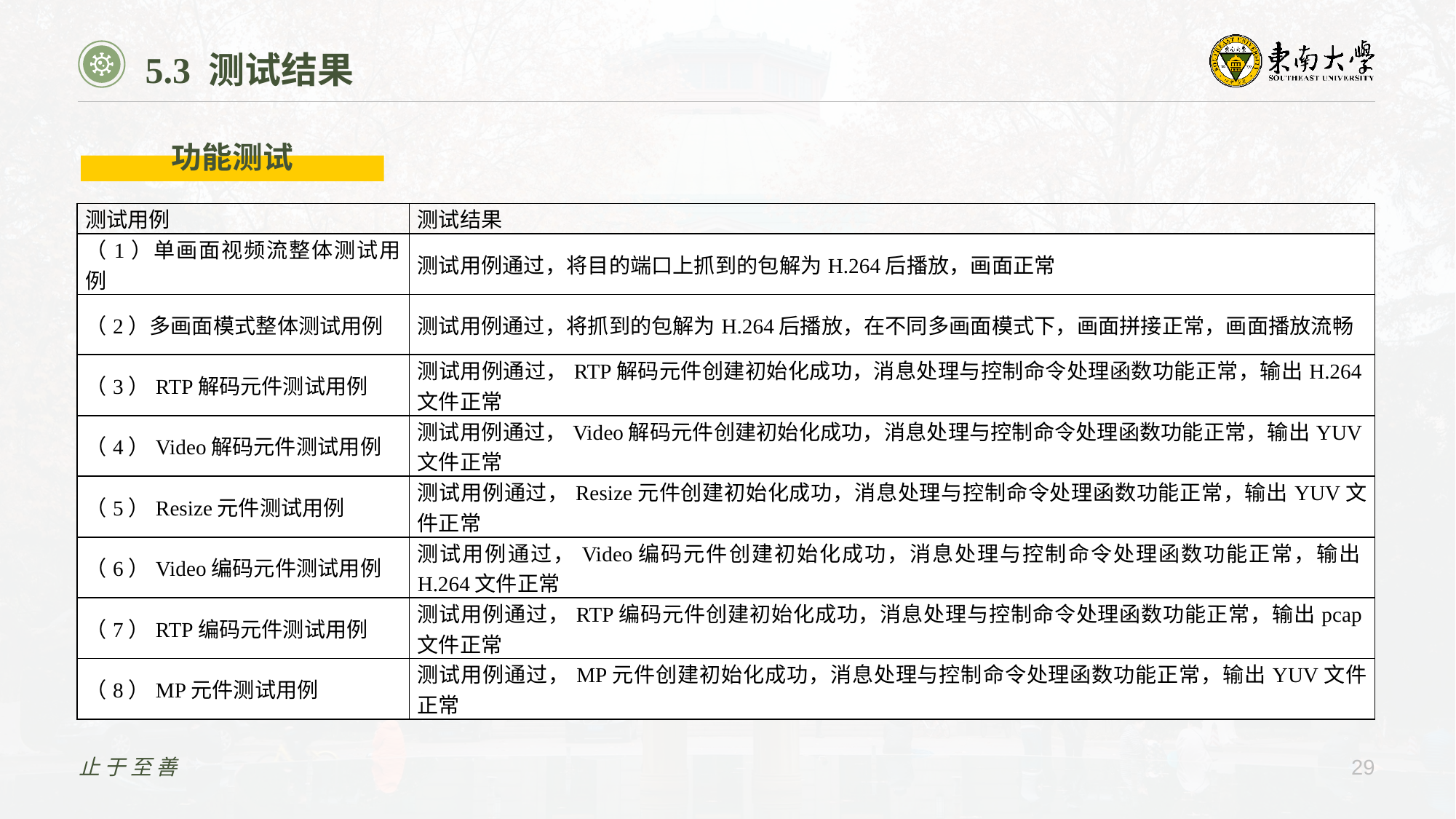

5.3 测试结果
功能测试

| 测试用例 | 测试结果 |
| --- | --- |
| （1）单画面视频流整体测试用例 | 测试用例通过，将目的端口上抓到的包解为H.264后播放，画面正常 |
| （2）多画面模式整体测试用例 | 测试用例通过，将抓到的包解为H.264后播放，在不同多画面模式下，画面拼接正常，画面播放流畅 |
| （3）RTP解码元件测试用例 | 测试用例通过，RTP解码元件创建初始化成功，消息处理与控制命令处理函数功能正常，输出H.264文件正常 |
| （4）Video解码元件测试用例 | 测试用例通过，Video解码元件创建初始化成功，消息处理与控制命令处理函数功能正常，输出YUV文件正常 |
| （5）Resize元件测试用例 | 测试用例通过，Resize元件创建初始化成功，消息处理与控制命令处理函数功能正常，输出YUV文件正常 |
| （6）Video编码元件测试用例 | 测试用例通过，Video编码元件创建初始化成功，消息处理与控制命令处理函数功能正常，输出H.264文件正常 |
| （7）RTP编码元件测试用例 | 测试用例通过，RTP编码元件创建初始化成功，消息处理与控制命令处理函数功能正常，输出pcap文件正常 |
| （8）MP元件测试用例 | 测试用例通过，MP元件创建初始化成功，消息处理与控制命令处理函数功能正常，输出YUV文件正常 |
止于至善
29